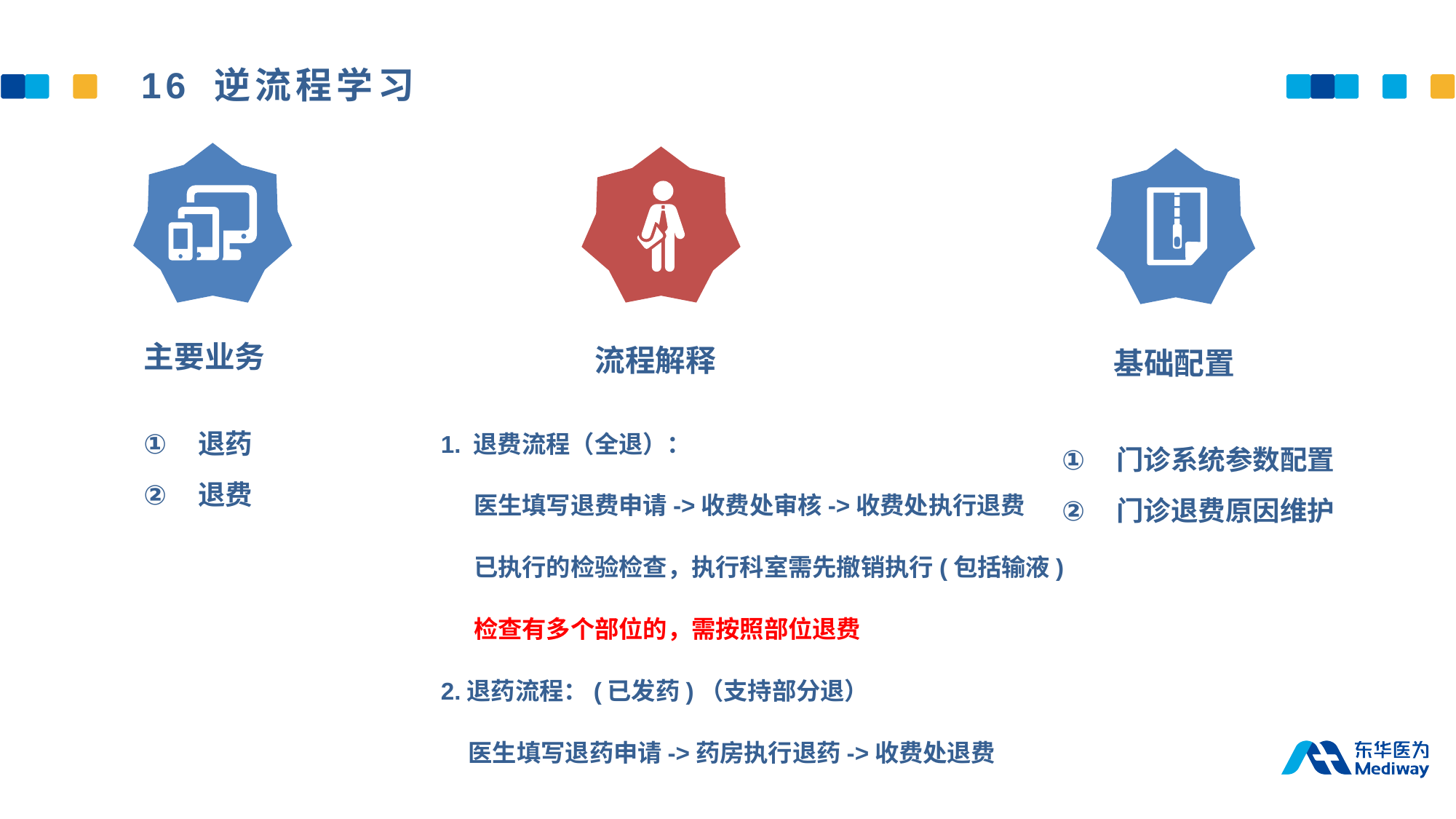

16 逆流程学习

主要业务
流程解释
基础配置
1. 退费流程（全退）：
     医生填写退费申请->收费处审核->收费处执行退费
     已执行的检验检查，执行科室需先撤销执行(包括输液)
     检查有多个部位的，需按照部位退费
2.退药流程：(已发药)（支持部分退）
    医生填写退药申请->药房执行退药->收费处退费
退药
退费
门诊系统参数配置
门诊退费原因维护